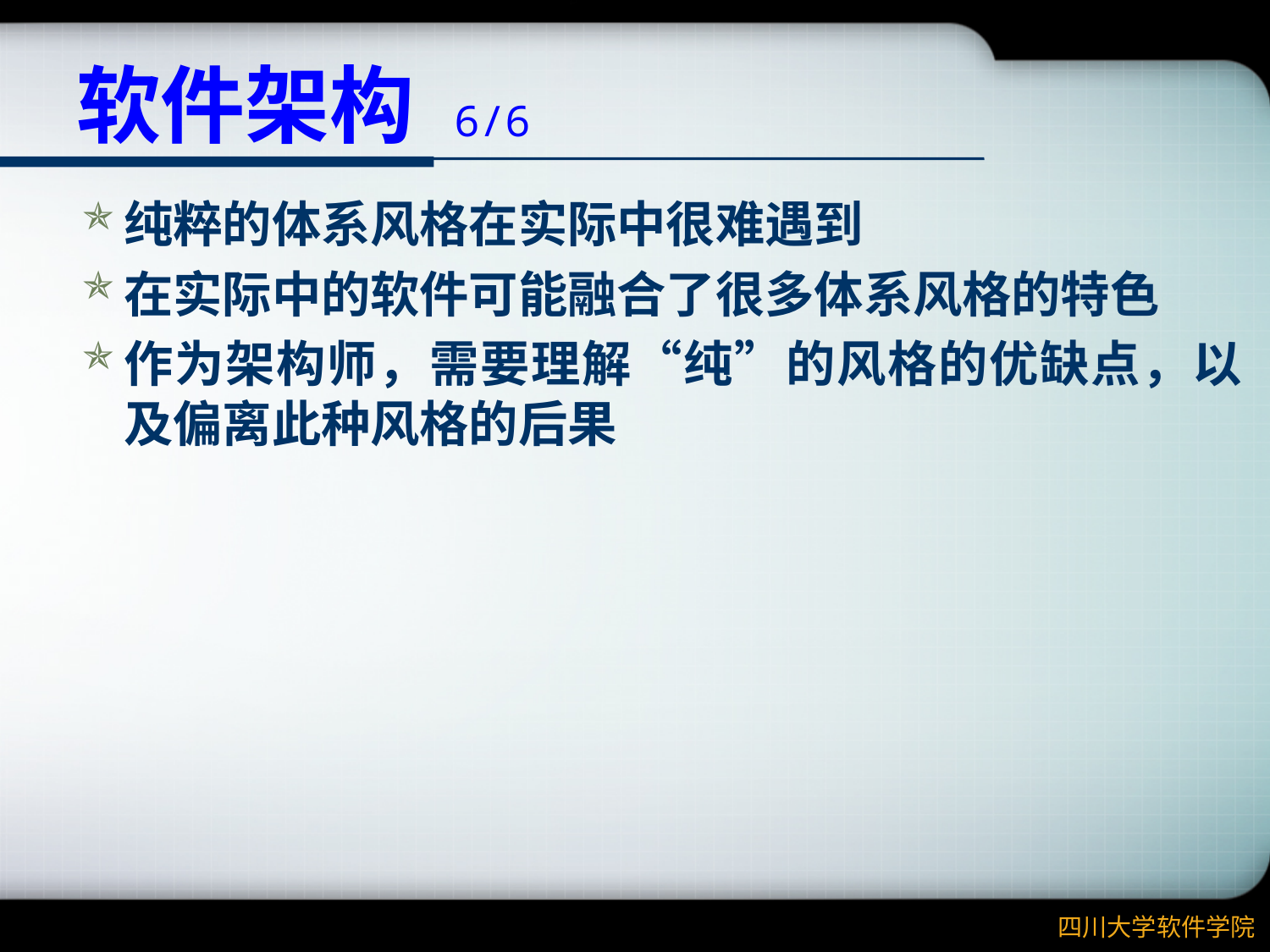

# 软件架构 6/6
纯粹的体系风格在实际中很难遇到
在实际中的软件可能融合了很多体系风格的特色
作为架构师，需要理解“纯”的风格的优缺点，以及偏离此种风格的后果